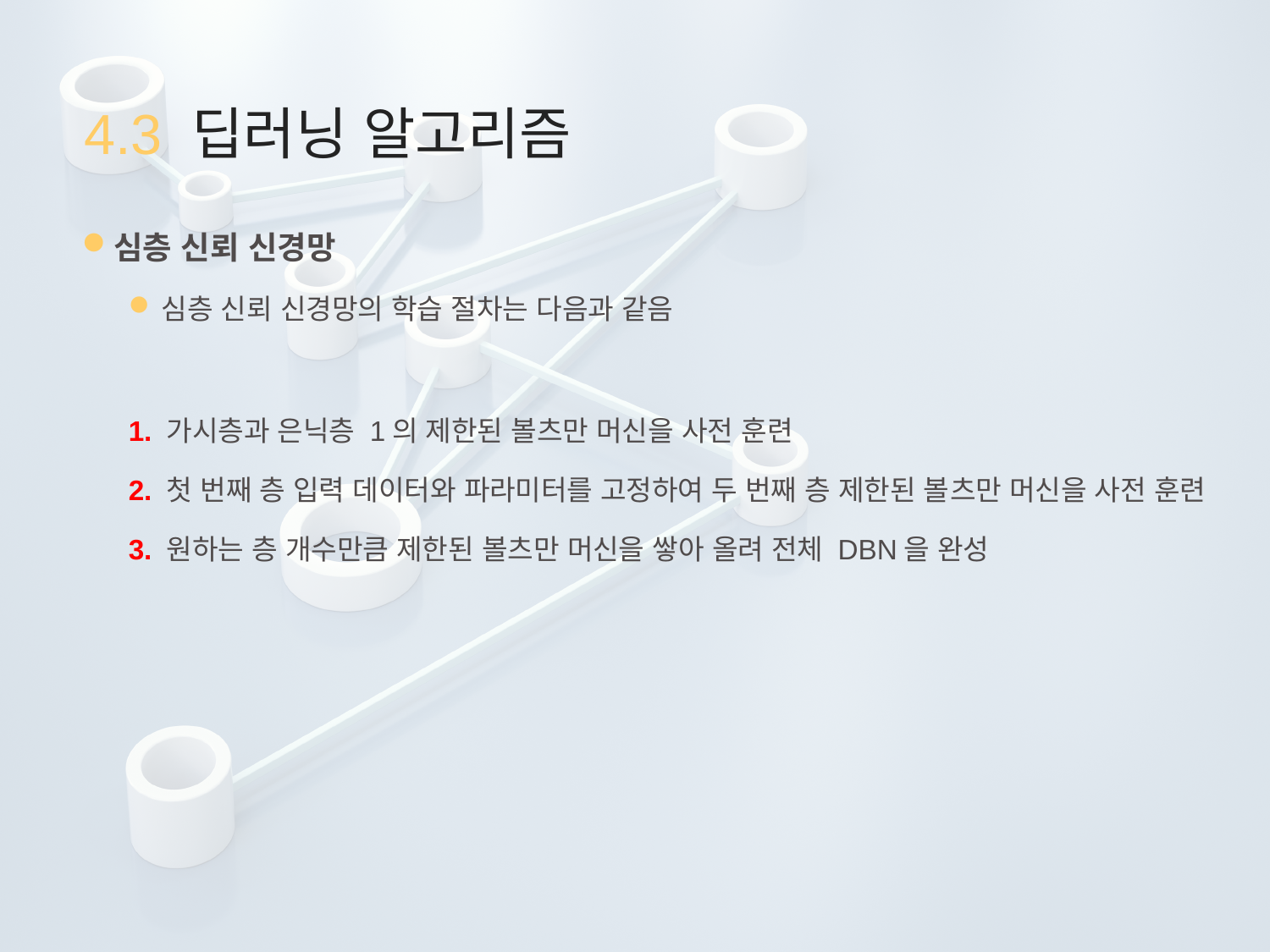

# 4.3 딥러닝 알고리즘
심층 신뢰 신경망
심층 신뢰 신경망의 학습 절차는 다음과 같음

1. 가시층과 은닉층 1의 제한된 볼츠만 머신을 사전 훈련
2. 첫 번째 층 입력 데이터와 파라미터를 고정하여 두 번째 층 제한된 볼츠만 머신을 사전 훈련
3. 원하는 층 개수만큼 제한된 볼츠만 머신을 쌓아 올려 전체 DBN을 완성